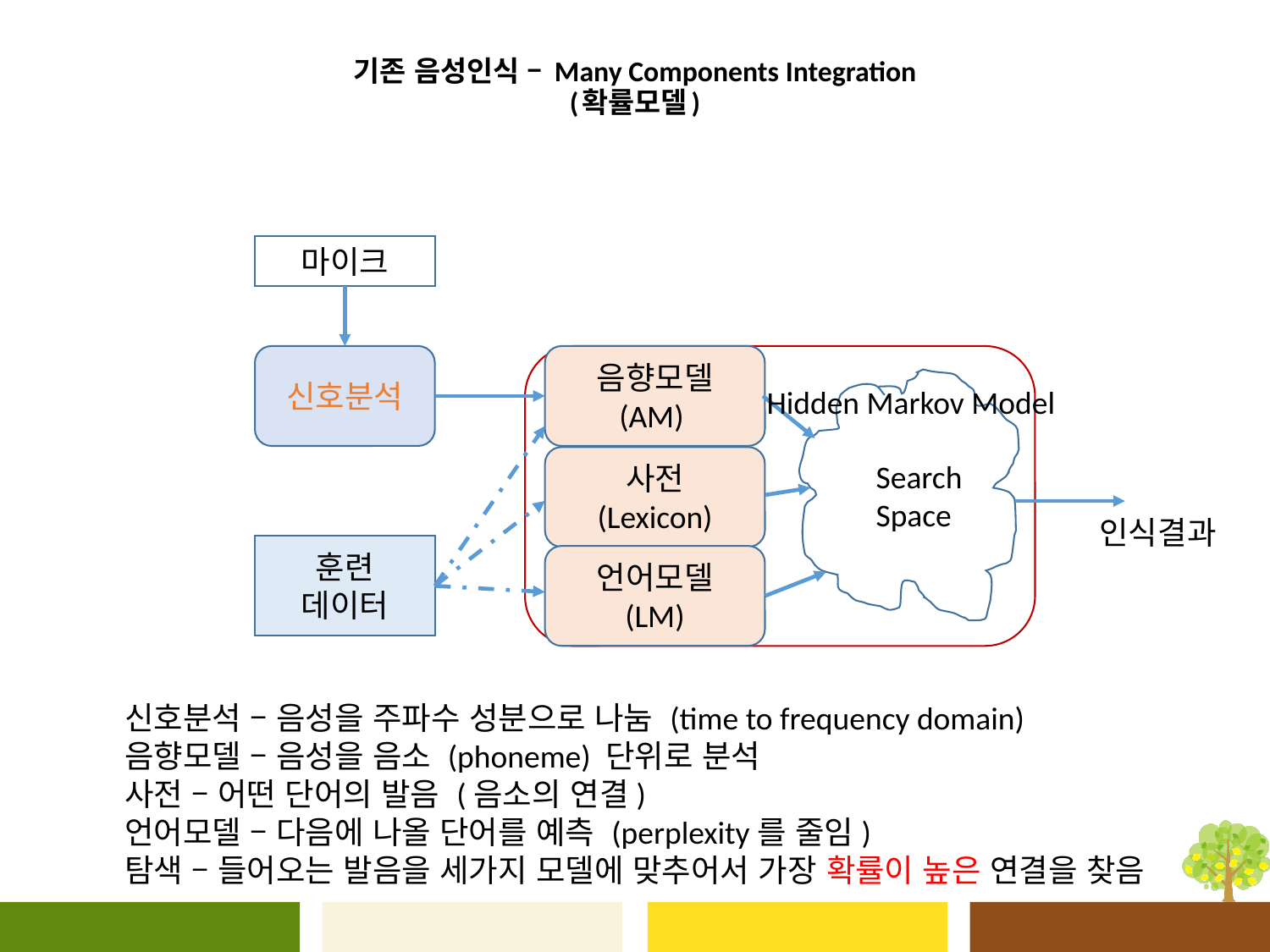

# 기존 음성인식 – Many Components Integration (확률모델)
마이크
신호분석

음향모델
(AM)

Hidden Markov Model
사전
(Lexicon)
Search
Space
인식결과
훈련
데이터
언어모델
(LM)
신호분석 – 음성을 주파수 성분으로 나눔 (time to frequency domain)
음향모델 – 음성을 음소 (phoneme) 단위로 분석
사전 – 어떤 단어의 발음 (음소의 연결)
언어모델 – 다음에 나올 단어를 예측 (perplexity를 줄임)
탐색 – 들어오는 발음을 세가지 모델에 맞추어서 가장 확률이 높은 연결을 찾음